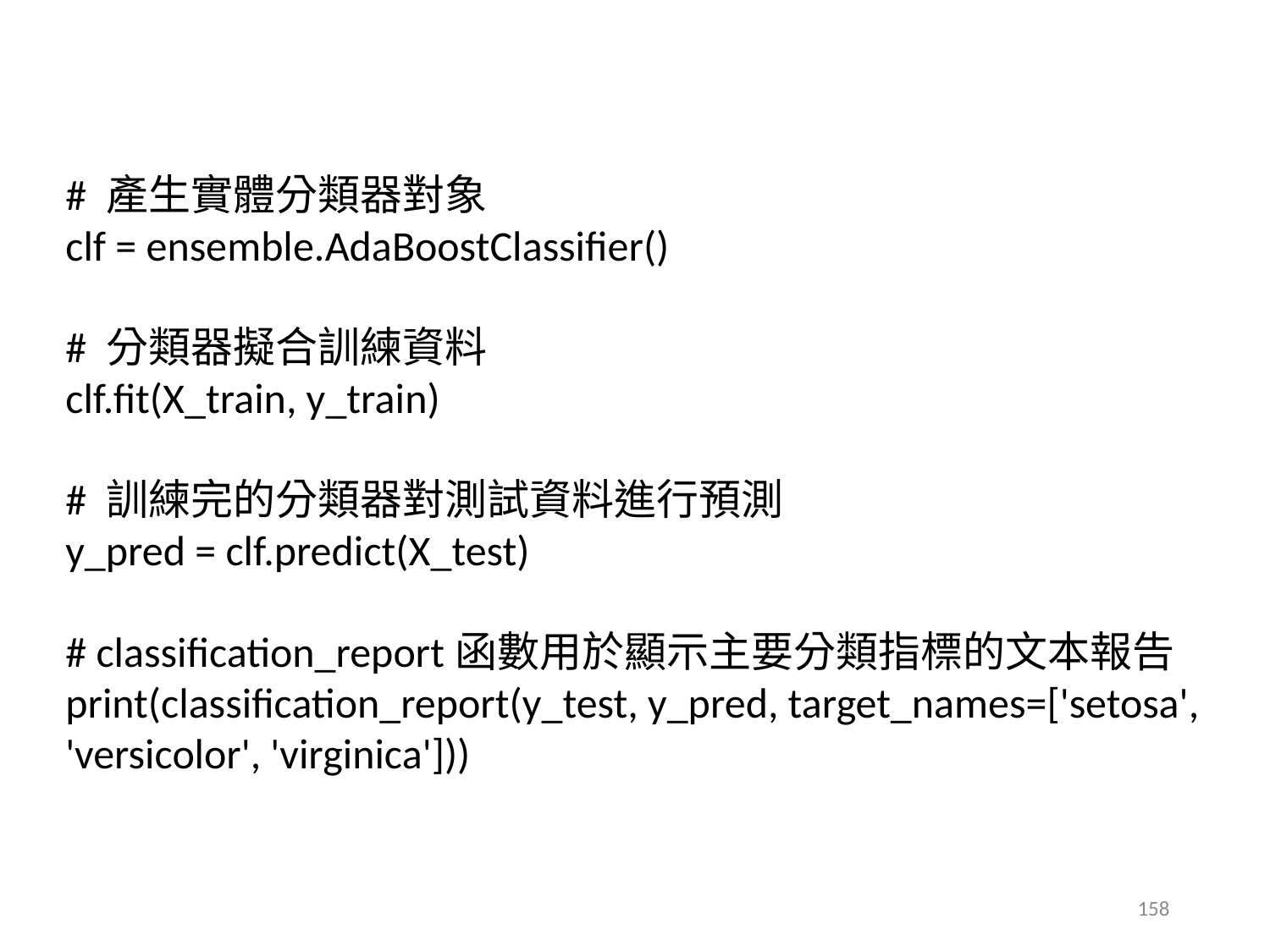

# 產生實體分類器對象
clf = ensemble.AdaBoostClassifier()

# 分類器擬合訓練資料
clf.fit(X_train, y_train)

# 訓練完的分類器對測試資料進行預測
y_pred = clf.predict(X_test)

# classification_report函數用於顯示主要分類指標的文本報告
print(classification_report(y_test, y_pred, target_names=['setosa', 'versicolor', 'virginica']))
158